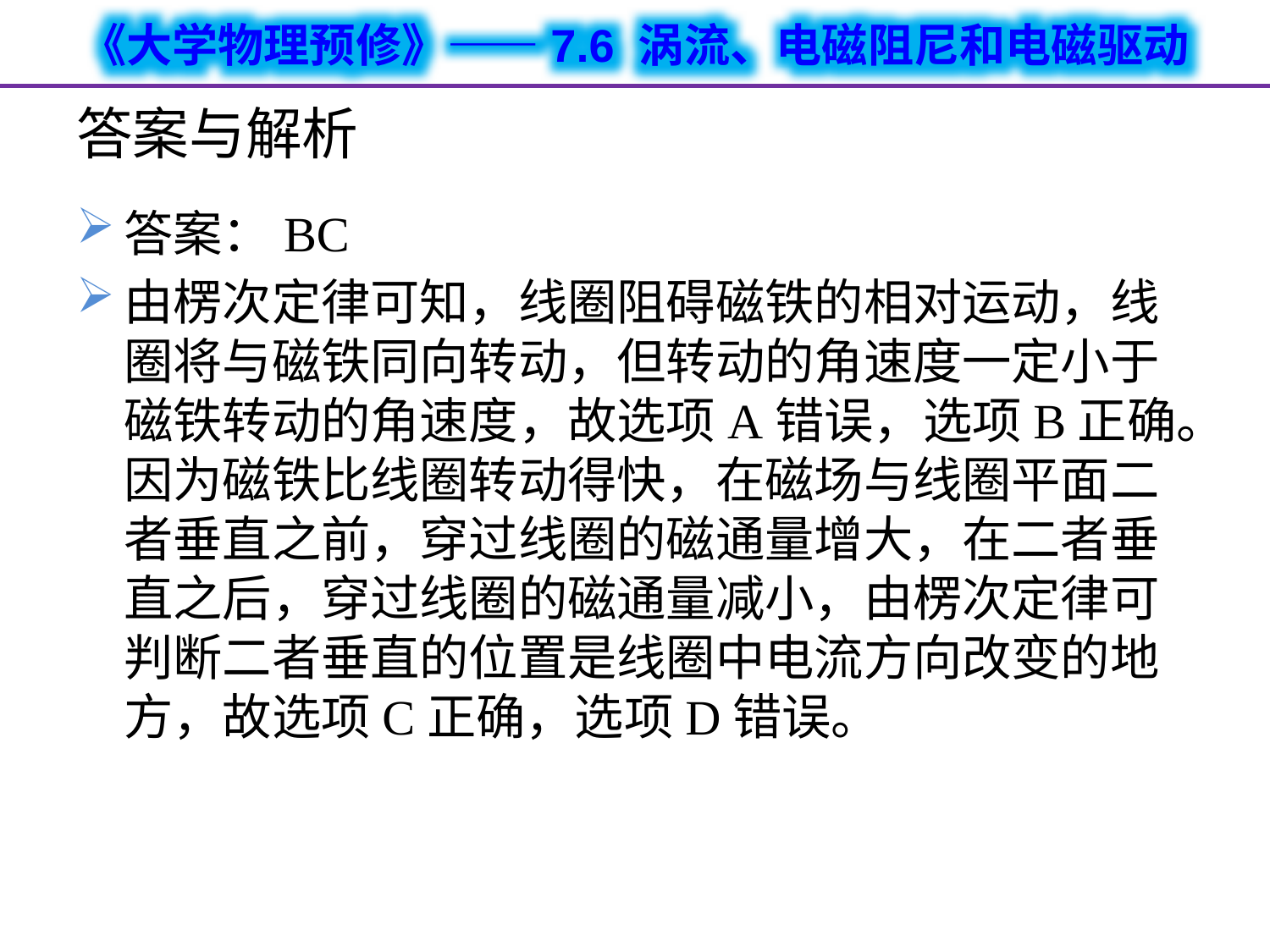

# 答案与解析
答案：BC
由楞次定律可知，线圈阻碍磁铁的相对运动，线圈将与磁铁同向转动，但转动的角速度一定小于磁铁转动的角速度，故选项A错误，选项B正确。因为磁铁比线圈转动得快，在磁场与线圈平面二者垂直之前，穿过线圈的磁通量增大，在二者垂直之后，穿过线圈的磁通量减小，由楞次定律可判断二者垂直的位置是线圈中电流方向改变的地方，故选项C正确，选项D错误。